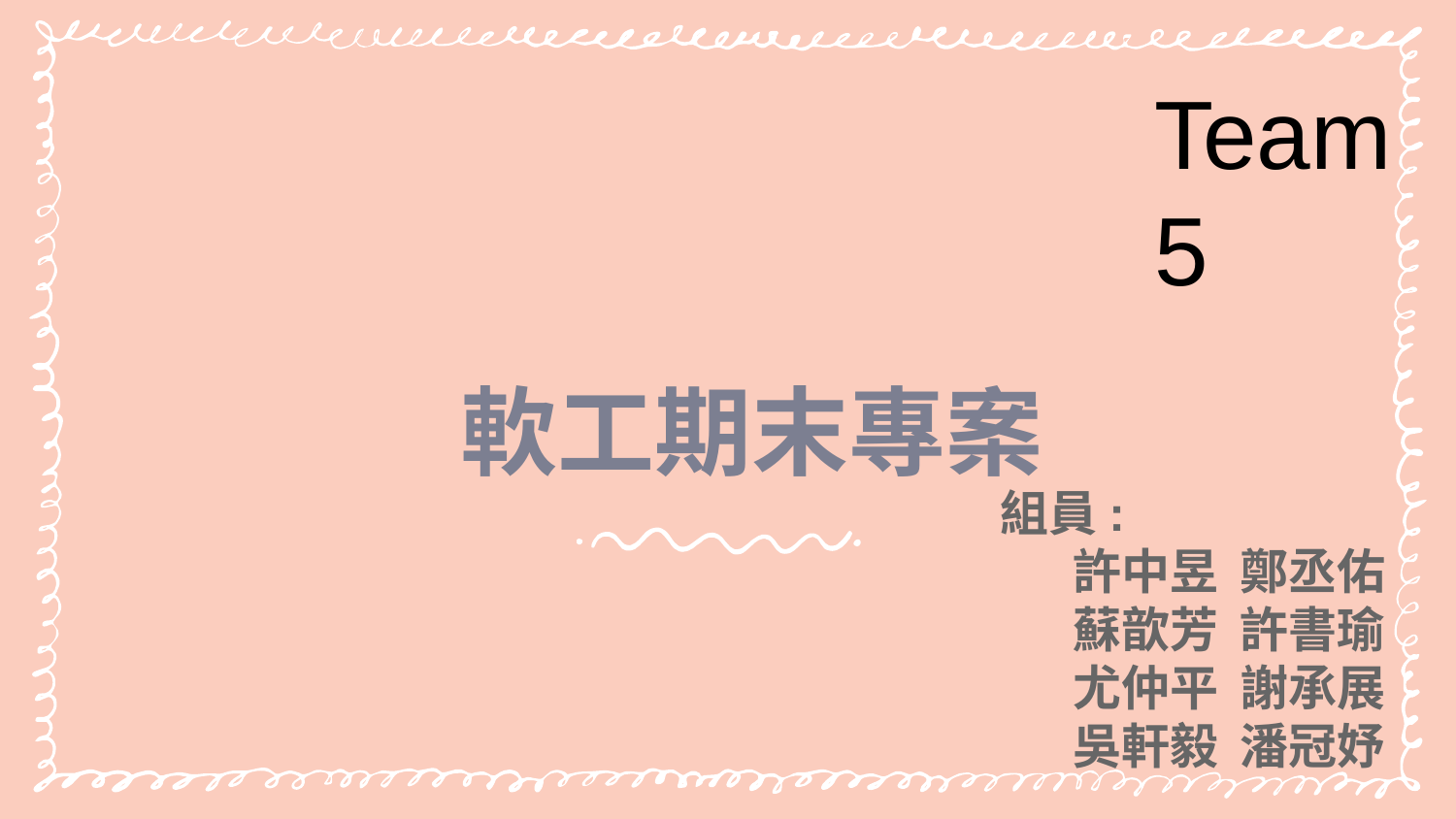

Team 5
# 軟工期末專案
組員:
許中昱  鄭丞佑
蘇歆芳  許書瑜
尤仲平  謝承展
吳軒毅  潘冠妤